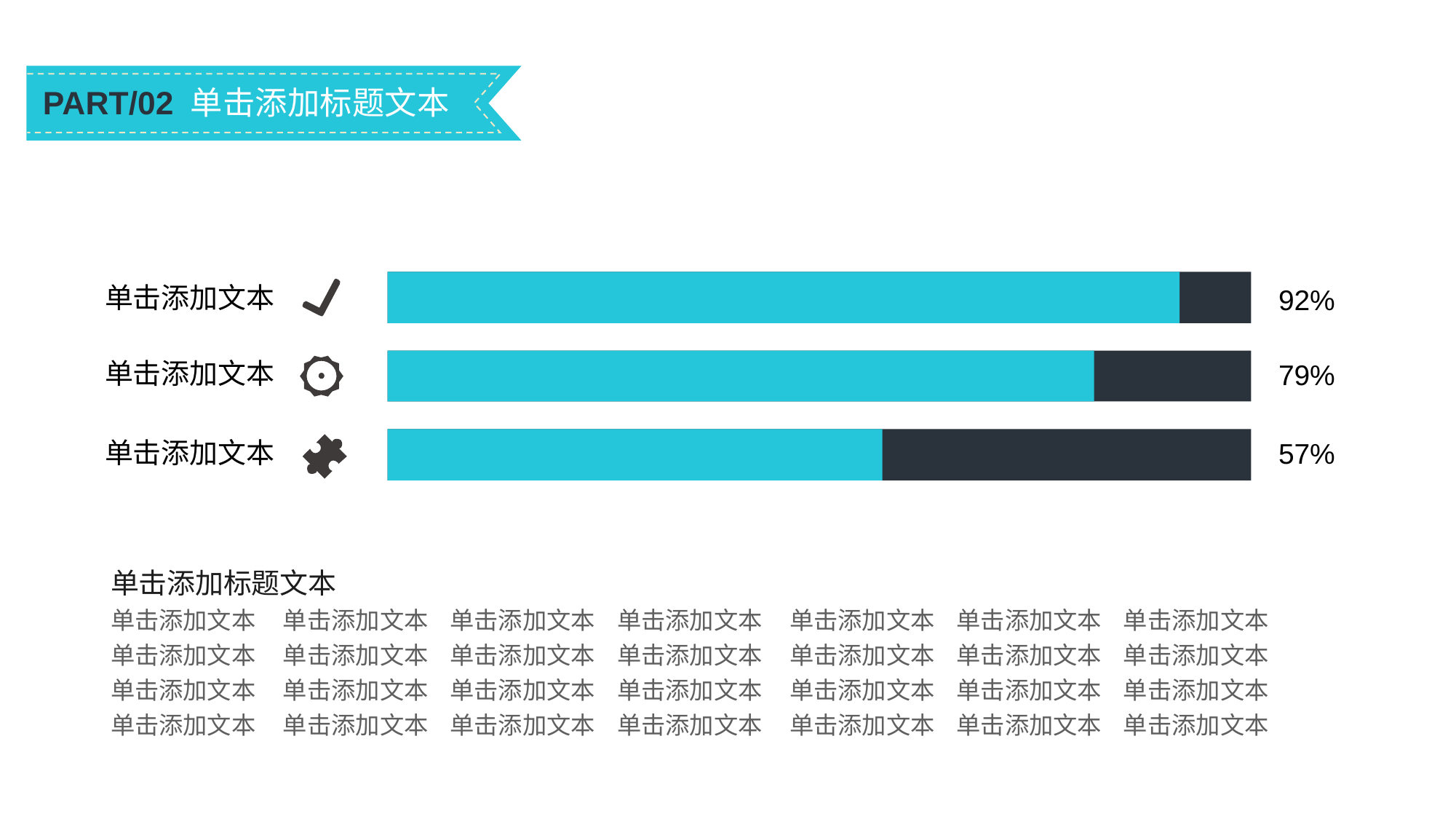

PART/02 单击添加标题文本

单击添加文本
92%

单击添加文本

79%

单击添加文本
57%

单击添加标题文本
单击添加文本     单击添加文本    单击添加文本    单击添加文本     单击添加文本    单击添加文本    单击添加文本
单击添加文本     单击添加文本    单击添加文本    单击添加文本     单击添加文本    单击添加文本    单击添加文本
单击添加文本     单击添加文本    单击添加文本    单击添加文本     单击添加文本    单击添加文本    单击添加文本
单击添加文本     单击添加文本    单击添加文本    单击添加文本     单击添加文本    单击添加文本    单击添加文本